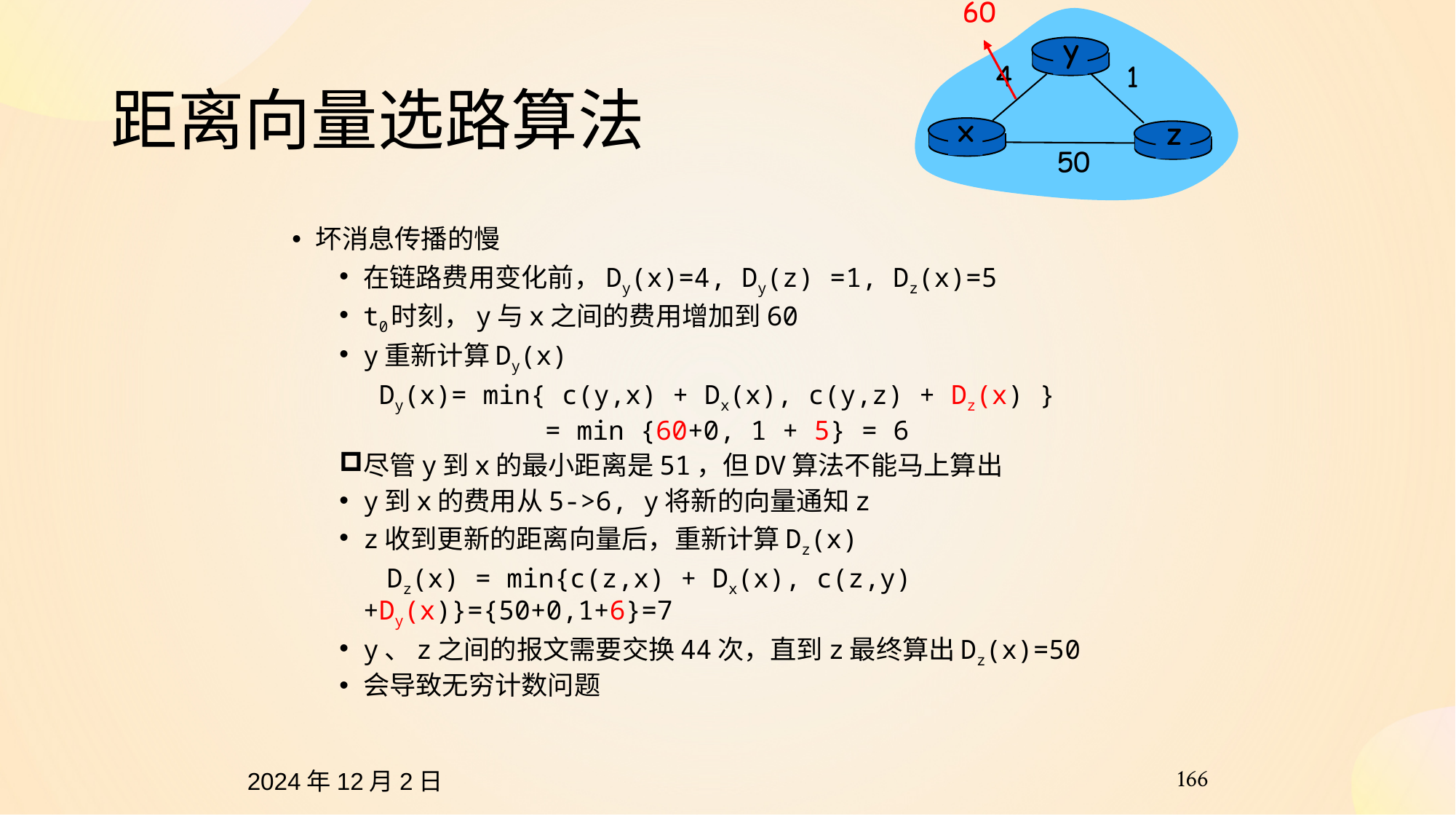

距离向量选路算法
60

y

4
1

x

z

50

坏消息传播的慢
在链路费用变化前，Dy(x)=4, Dy(z) =1, Dz(x)=5
t0时刻，y与x之间的费用增加到60
y重新计算Dy(x)
	 Dy(x)= min{ c(y,x) + Dx(x), c(y,z) + Dz(x) }
             = min {60+0, 1 + 5} = 6
尽管y到x的最小距离是51，但DV算法不能马上算出
y到x的费用从5->6, y将新的向量通知z
z收到更新的距离向量后，重新计算Dz(x)
   Dz(x) = min{c(z,x) + Dx(x), c(z,y) +Dy(x)}={50+0,1+6}=7
y、z之间的报文需要交换44次，直到z最终算出Dz(x)=50
会导致无穷计数问题
166
2024年12月2日